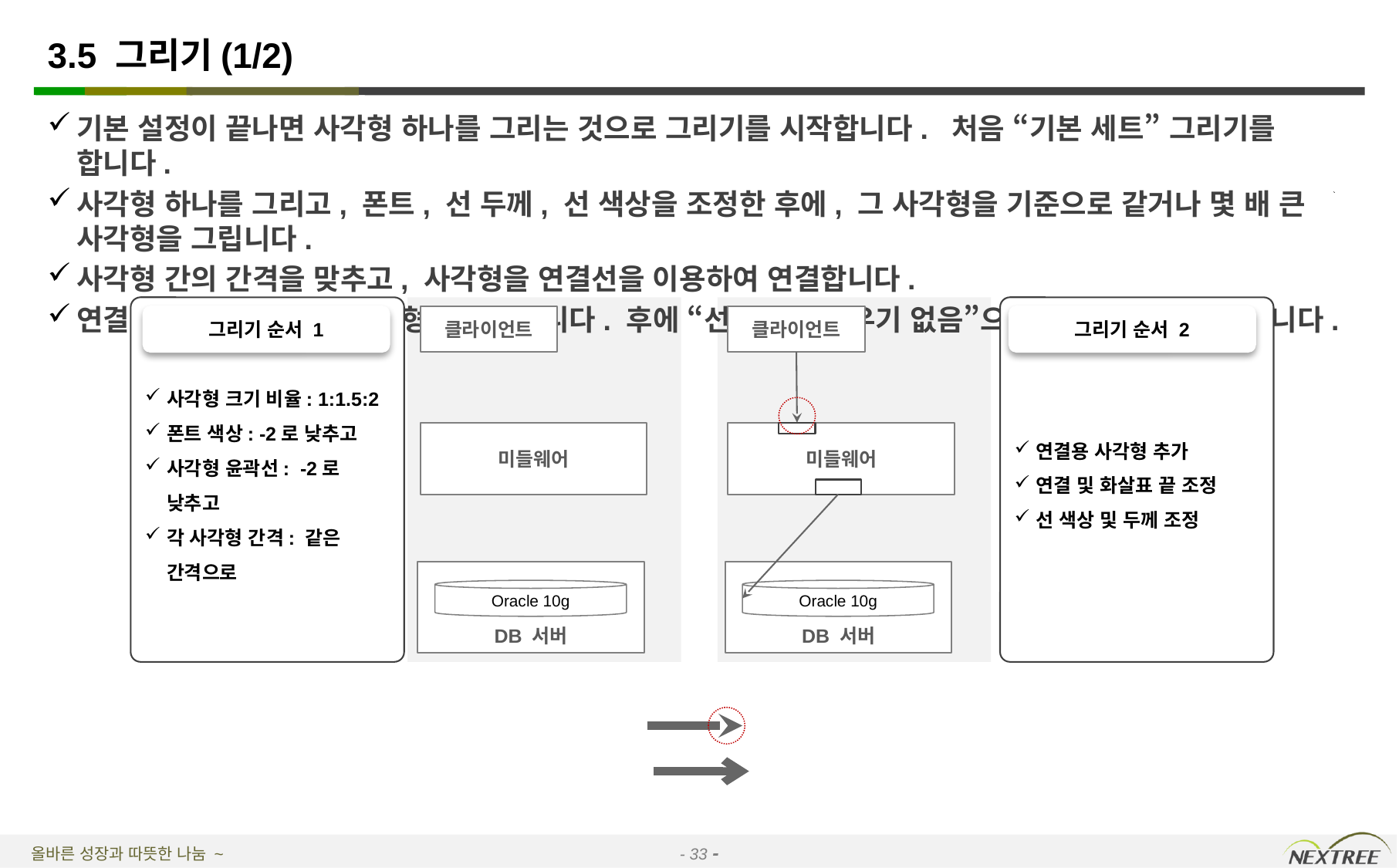

# 3.5 그리기(1/2)
기본 설정이 끝나면 사각형 하나를 그리는 것으로 그리기를 시작합니다.  처음 “기본 세트” 그리기를 합니다.
사각형 하나를 그리고, 폰트, 선 두께, 선 색상을 조정한 후에, 그 사각형을 기준으로 같거나 몇 배 큰 사각형을 그립니다.
사각형 간의 간격을 맞추고, 사각형을 연결선을 이용하여 연결합니다.
연결을 위한 사각형 또는 원형을 사용합니다. 후에 “선 없음, 채우기 없음”으로 보이지 않게 조정합니다.
사각형 크기 비율: 1:1.5:2
폰트 색상: -2로 낮추고
사각형 윤곽선:  -2로 낮추고
각 사각형 간격: 같은 간격으로

연결용 사각형 추가
연결 및 화살표 끝 조정
선 색상 및 두께 조정
그리기 순서 1
클라이언트
클라이언트
그리기 순서 2

미들웨어
미들웨어

DB 서버
DB 서버
Oracle 10g
Oracle 10g